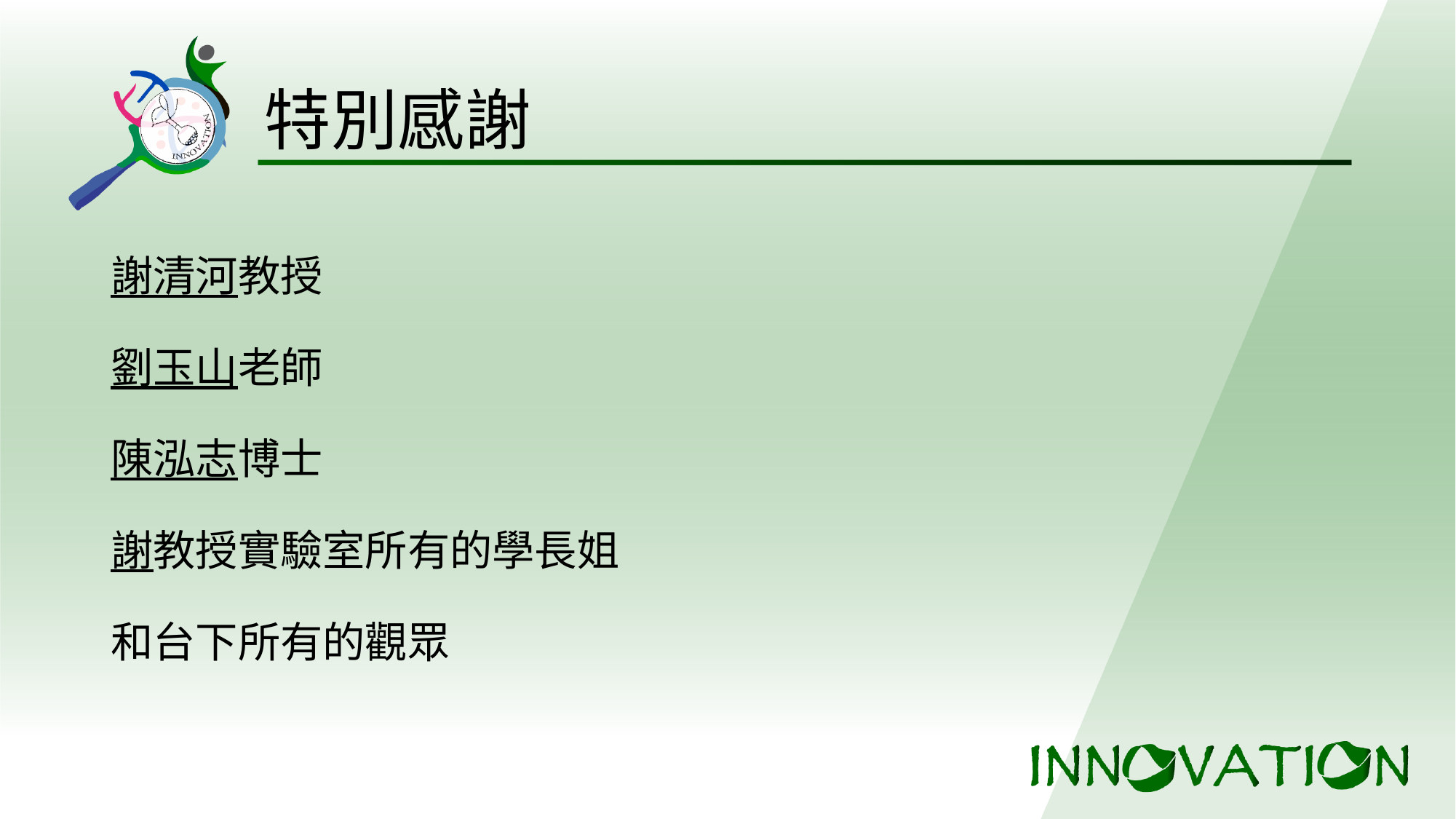

# 特別感謝
謝清河教授
劉玉山老師
陳泓志博士
謝教授實驗室所有的學長姐
和台下所有的觀眾